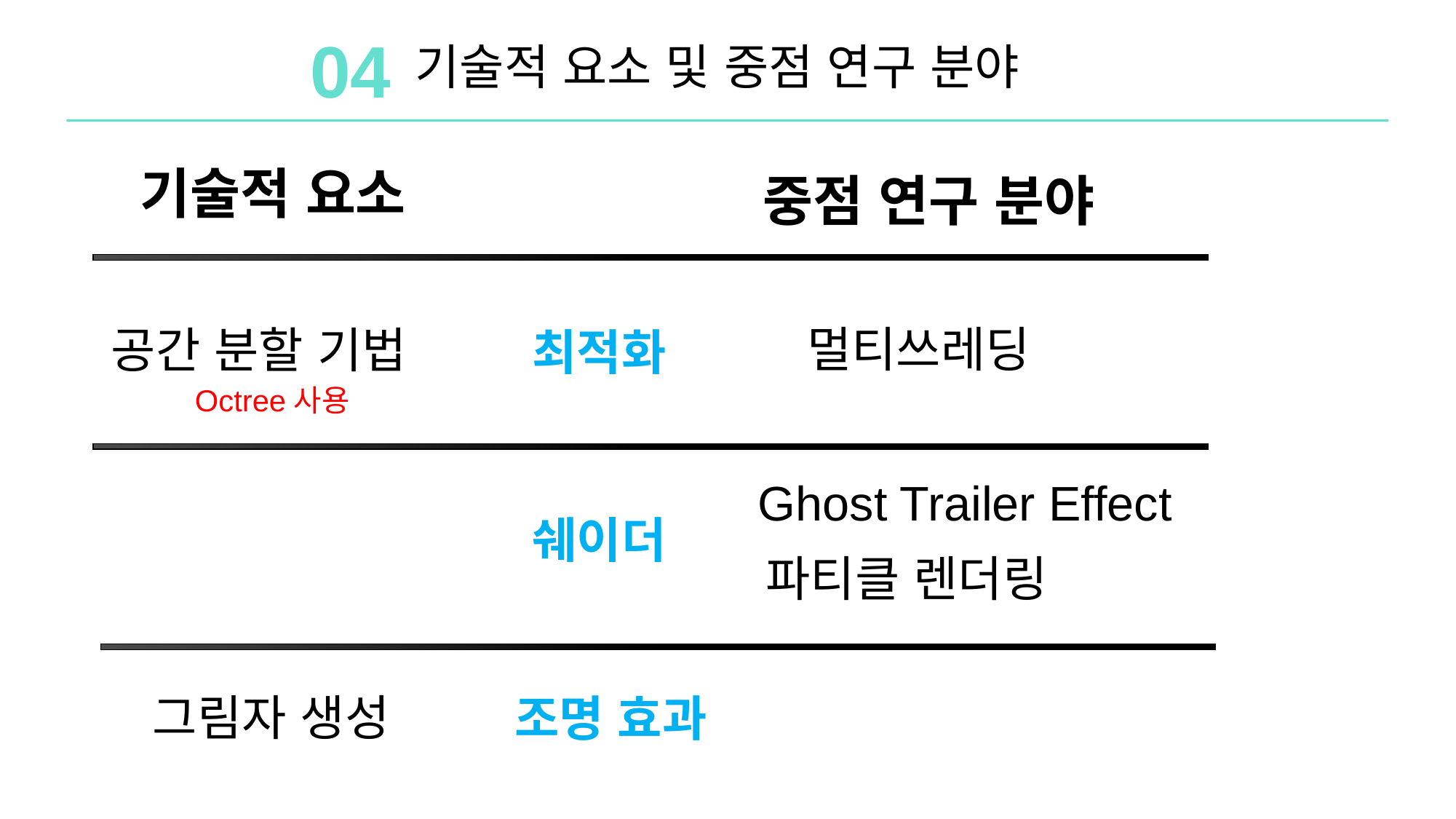

04
기술적 요소 및 중점 연구 분야

기술적 요소
중점 연구 분야
멀티쓰레딩
공간 분할 기법
최적화
Octree사용
Ghost Trailer Effect
쉐이더
파티클 렌더링
그림자 생성
조명 효과